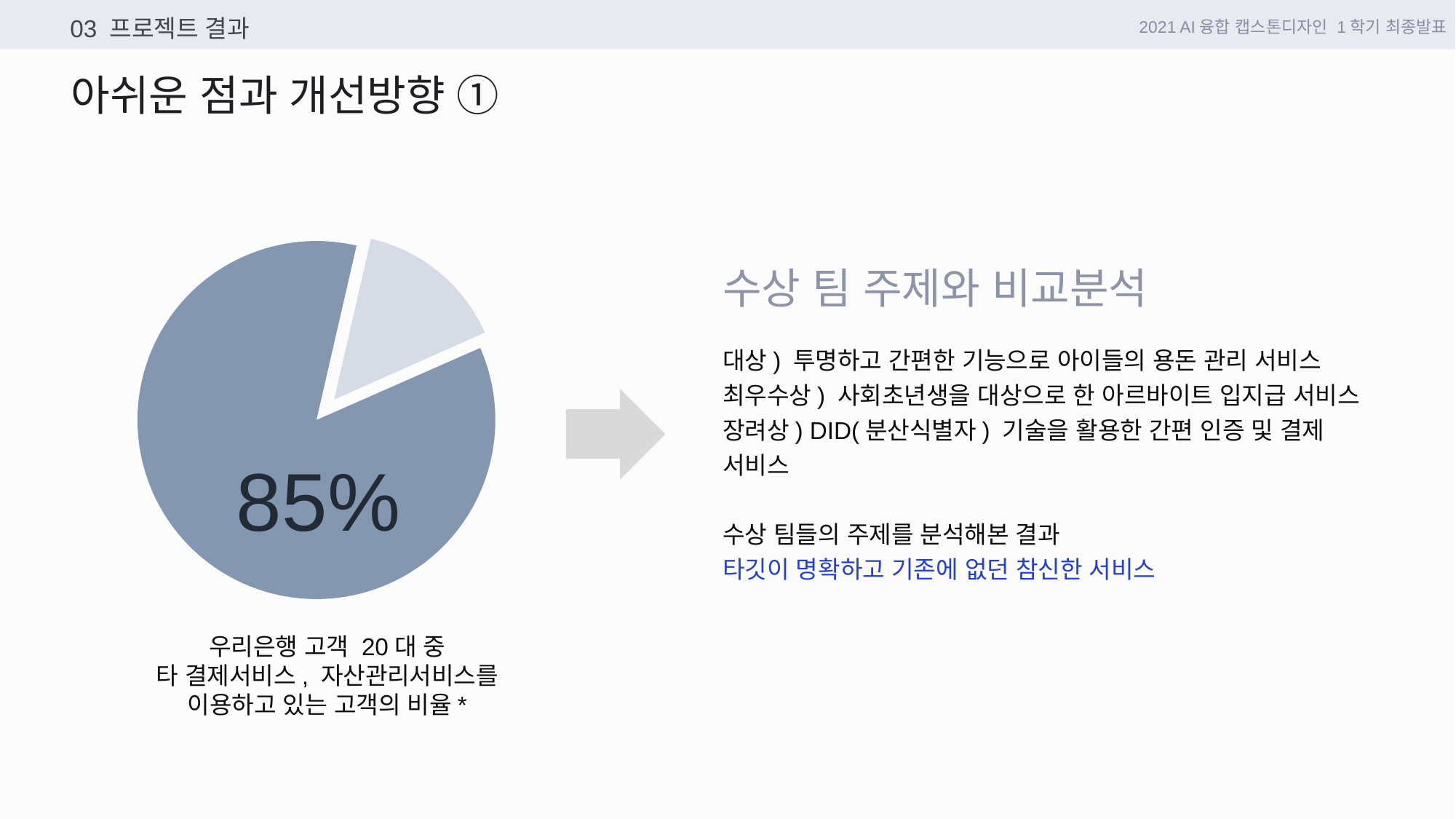

03 프로젝트 결과
2021 AI융합 캡스톤디자인 1학기 최종발표
아쉬운 점과 개선방향 ①

85%
우리은행 고객 20대 중
타 결제서비스, 자산관리서비스를
이용하고 있는 고객의 비율*
수상 팀 주제와 비교분석
대상) 투명하고 간편한 기능으로 아이들의 용돈 관리 서비스
최우수상) 사회초년생을 대상으로 한 아르바이트 입지급 서비스
장려상) DID(분산식별자) 기술을 활용한 간편 인증 및 결제 서비스

수상 팀들의 주제를 분석해본 결과
타깃이 명확하고 기존에 없던 참신한 서비스